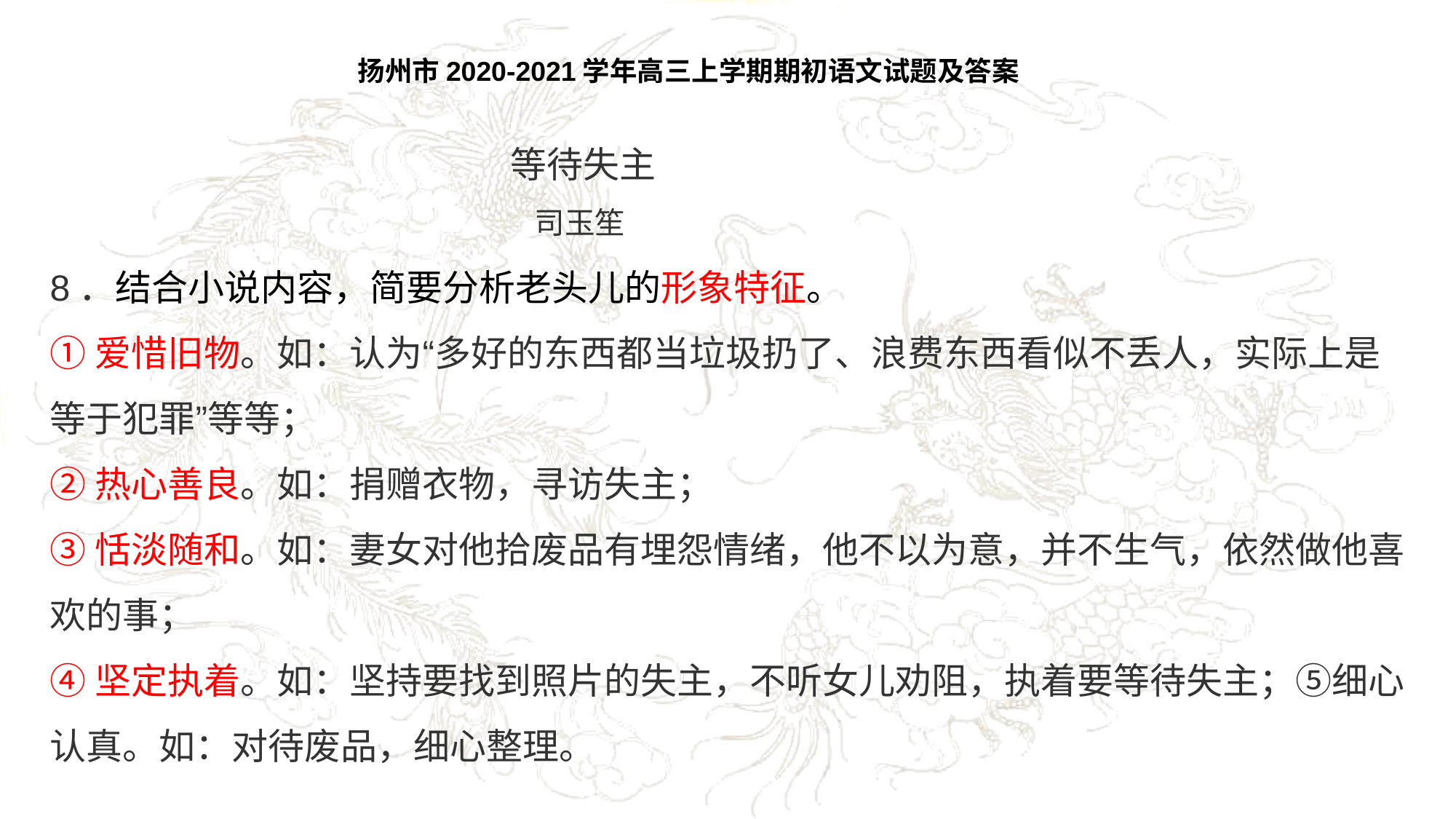

扬州市2020-2021学年高三上学期期初语文试题及答案
等待失主
  司玉笙
8．结合小说内容，简要分析老头儿的形象特征。
①爱惜旧物。如：认为“多好的东西都当垃圾扔了、浪费东西看似不丢人，实际上是等于犯罪”等等；
②热心善良。如：捐赠衣物，寻访失主；
③恬淡随和。如：妻女对他拾废品有埋怨情绪，他不以为意，并不生气，依然做他喜欢的事；
④坚定执着。如：坚持要找到照片的失主，不听女儿劝阻，执着要等待失主；⑤细心认真。如：对待废品，细心整理。